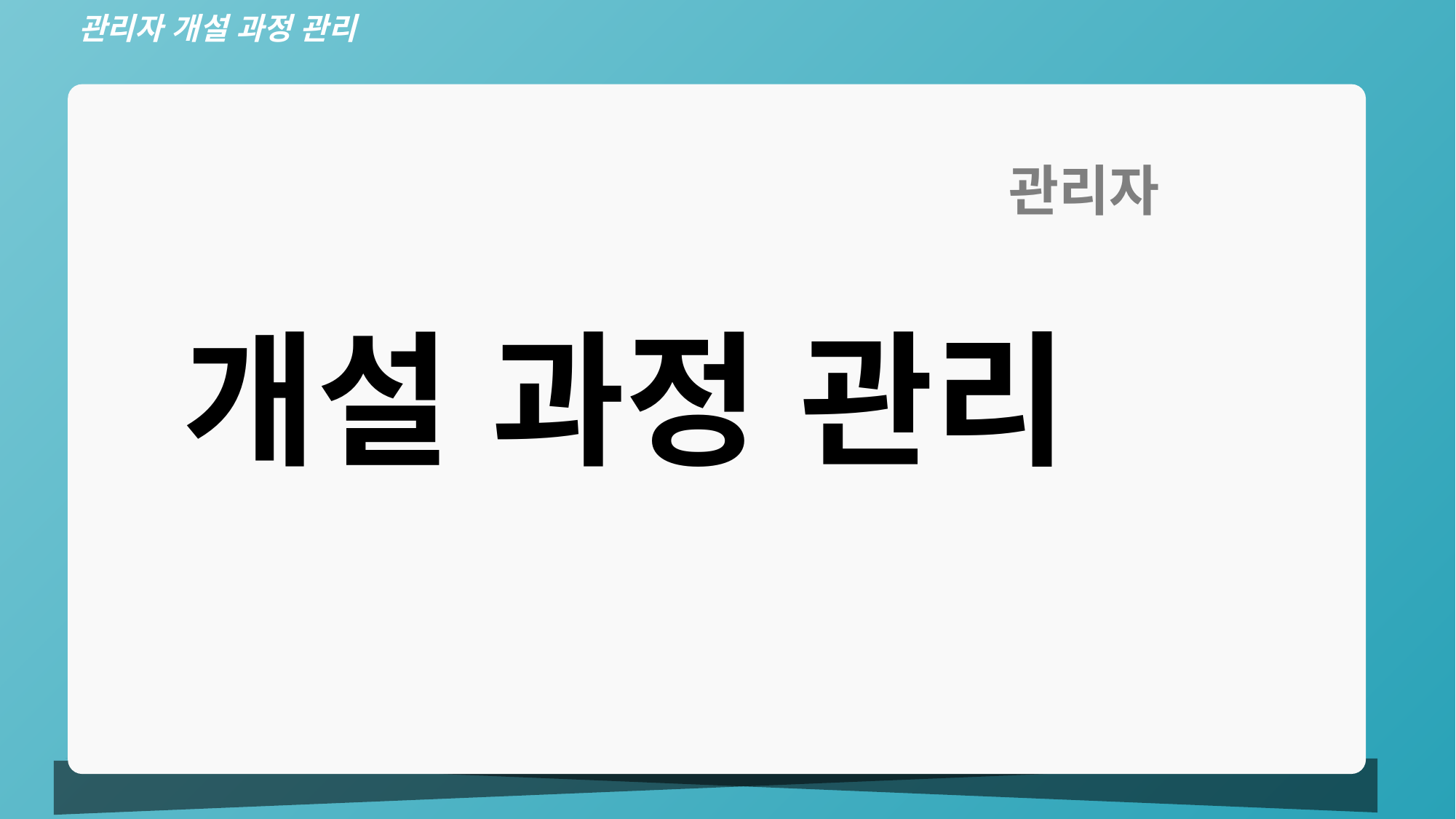

관리자 개설 과정 관리

관리자
개설 과정 관리